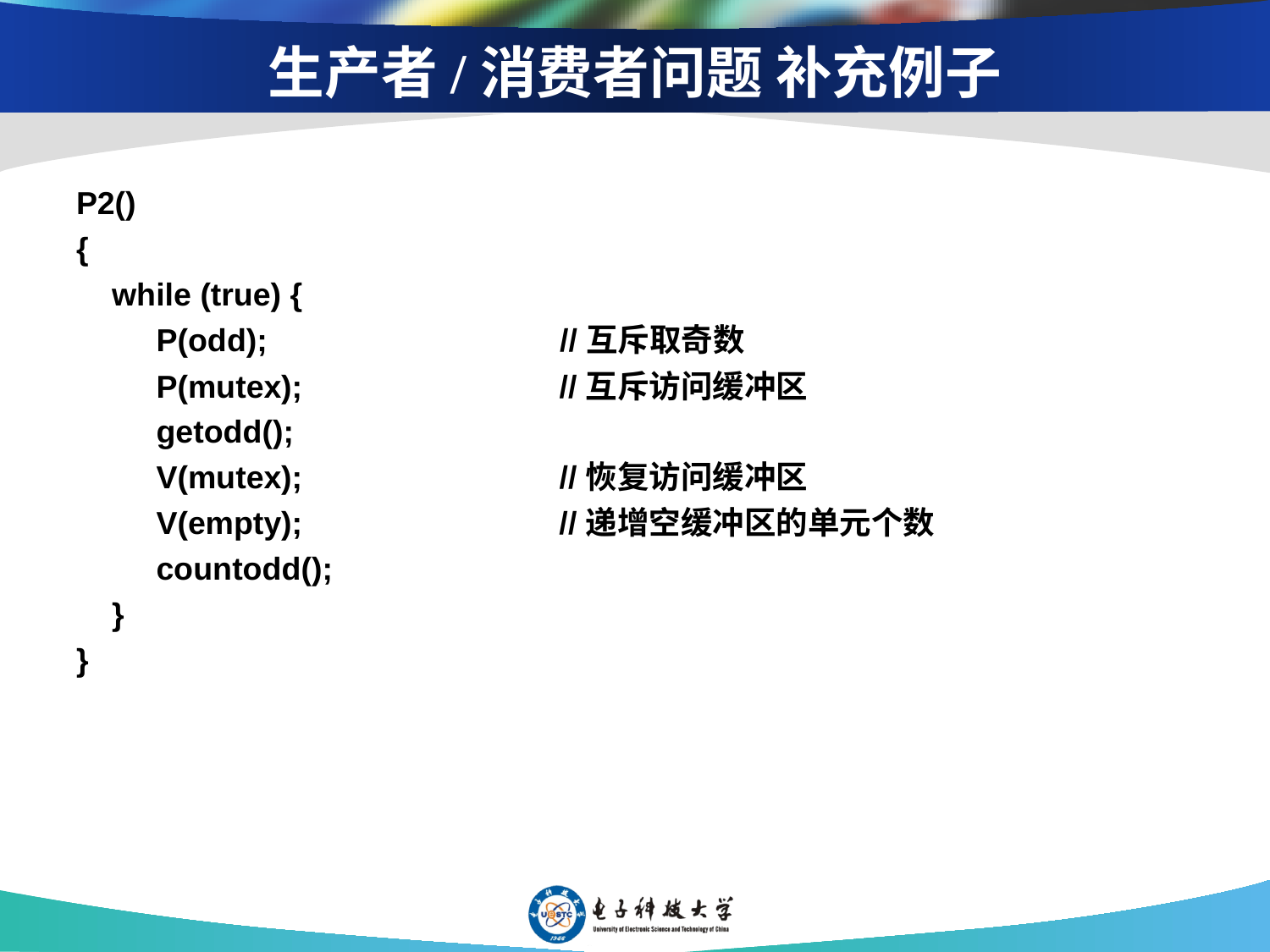

# 生产者/消费者问题 补充例子
P2()
{
    while (true) {
         P(odd);                                 //互斥取奇数
         P(mutex);                             //互斥访问缓冲区
         getodd();
         V(mutex);                             //恢复访问缓冲区
         V(empty);                             //递增空缓冲区的单元个数
         countodd();
    }
}